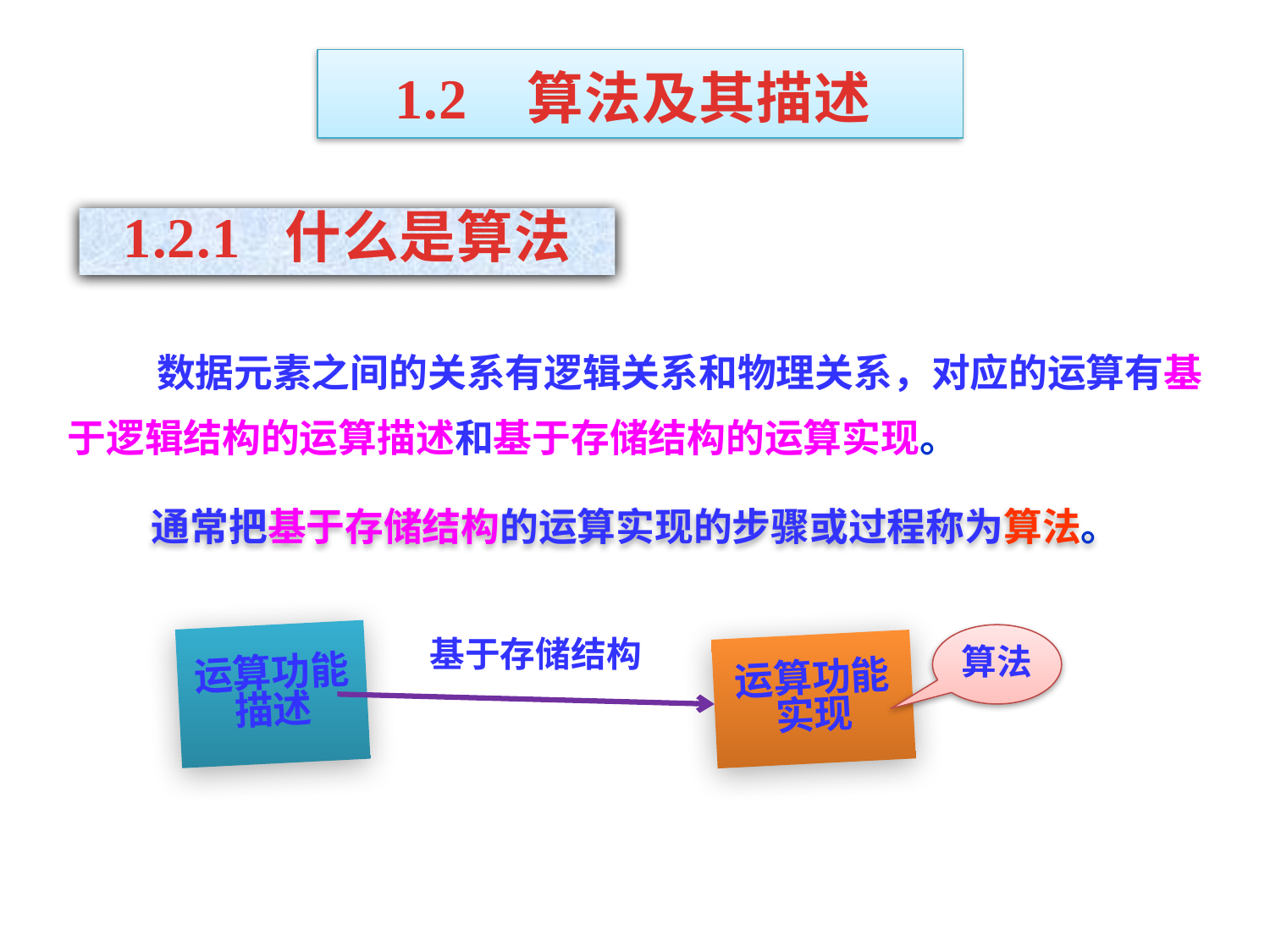

1.2   算法及其描述
1.2.1  什么是算法
         数据元素之间的关系有逻辑关系和物理关系，对应的运算有基于逻辑结构的运算描述和基于存储结构的运算实现。
通常把基于存储结构的运算实现的步骤或过程称为算法。
运算功能描述
算法
基于存储结构
运算功能实现